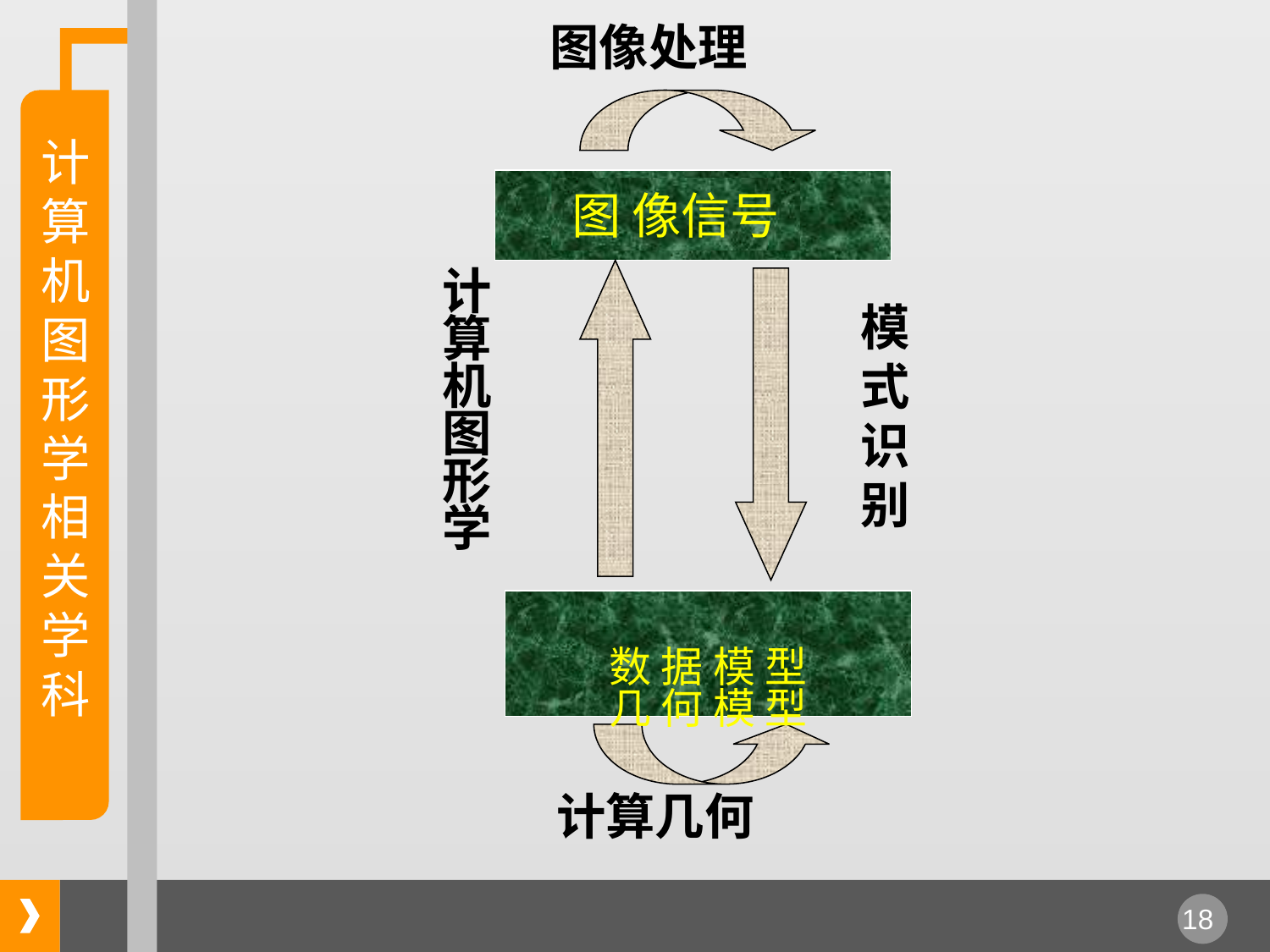

图像处理

图 像信号

计算机图形学

模式识别

数 据 模 型
几 何 模 型

计算几何

计算机图形学相关学科